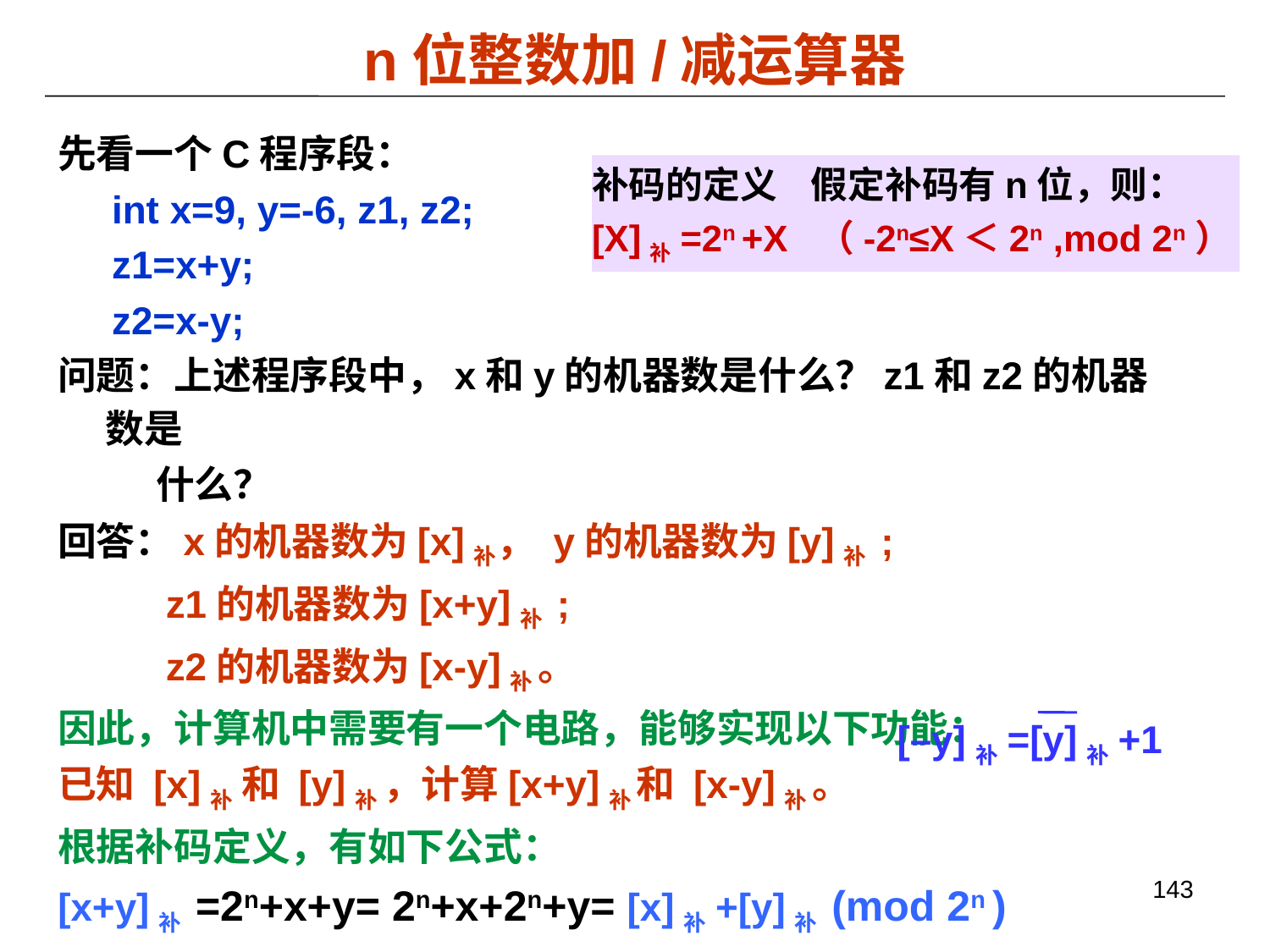

# n位整数加/减运算器
先看一个C程序段：
     int x=9, y=-6, z1, z2;
     z1=x+y;
     z2=x-y;
问题：上述程序段中，x和y的机器数是什么？z1和z2的机器数是
          什么？
回答：x的机器数为[x]补， y的机器数为[y]补 ;
          z1的机器数为[x+y]补 ;
          z2的机器数为[x-y]补 。
因此，计算机中需要有一个电路，能够实现以下功能：
已知 [x]补 和 [y]补 ，计算[x+y]补 和 [x-y]补 。
根据补码定义，有如下公式：
[x+y]补 =2n+x+y= 2n+x+2n+y= [x]补+[y]补 (mod 2n )
[x-y]补=2n+x-y= 2n+x+2n-y= [x]补+[-y]补 (mod 2n )
补码的定义    假定补码有n位，则：
[X]补=2n +X  （-2n≤X＜2n ,mod 2n）
[–y]补=[y]补+1

143